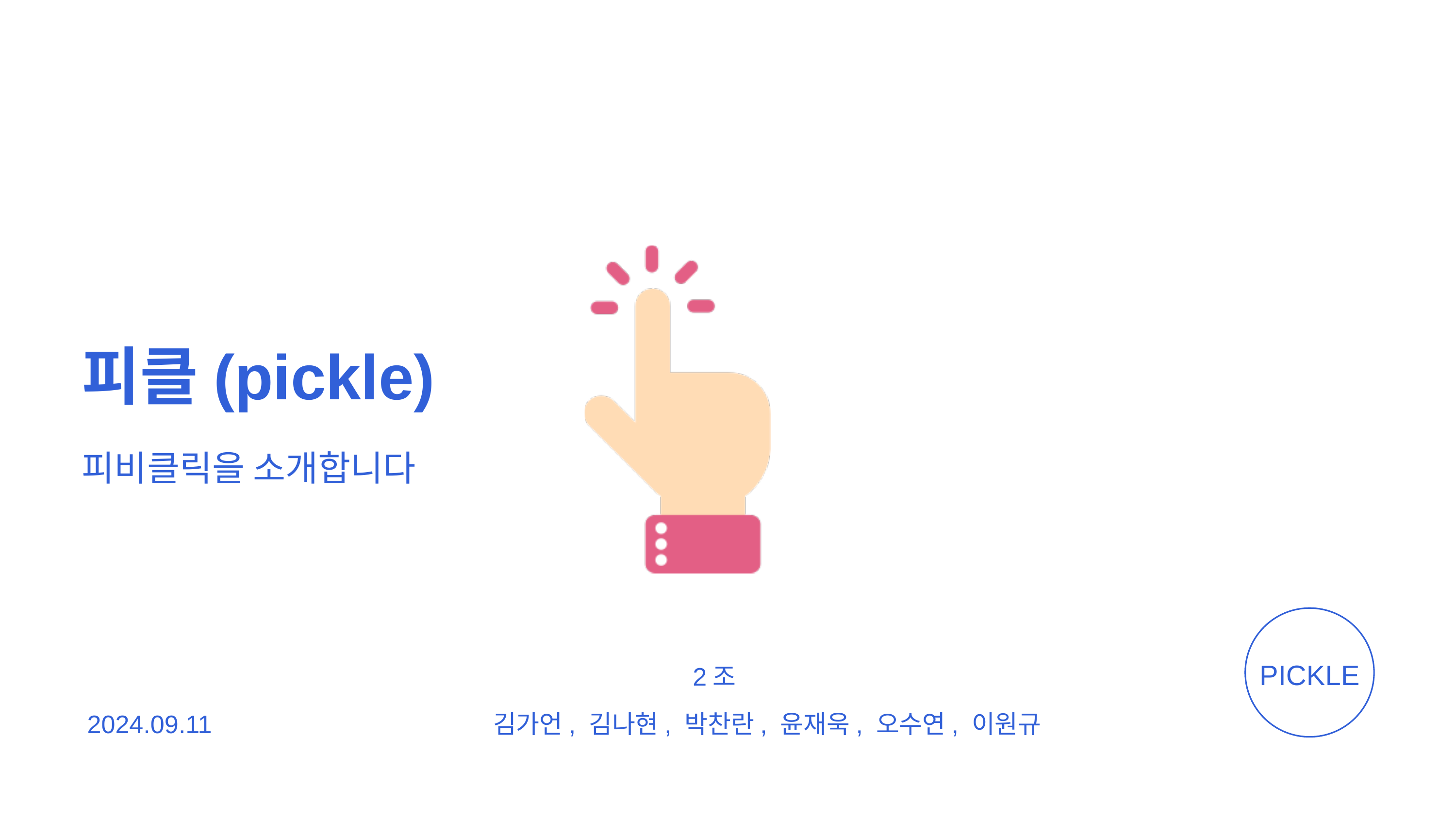

피클(pickle)
피비클릭을 소개합니다

PICKLE
2조
2024.09.11
김가언, 김나현, 박찬란, 윤재욱, 오수연, 이원규